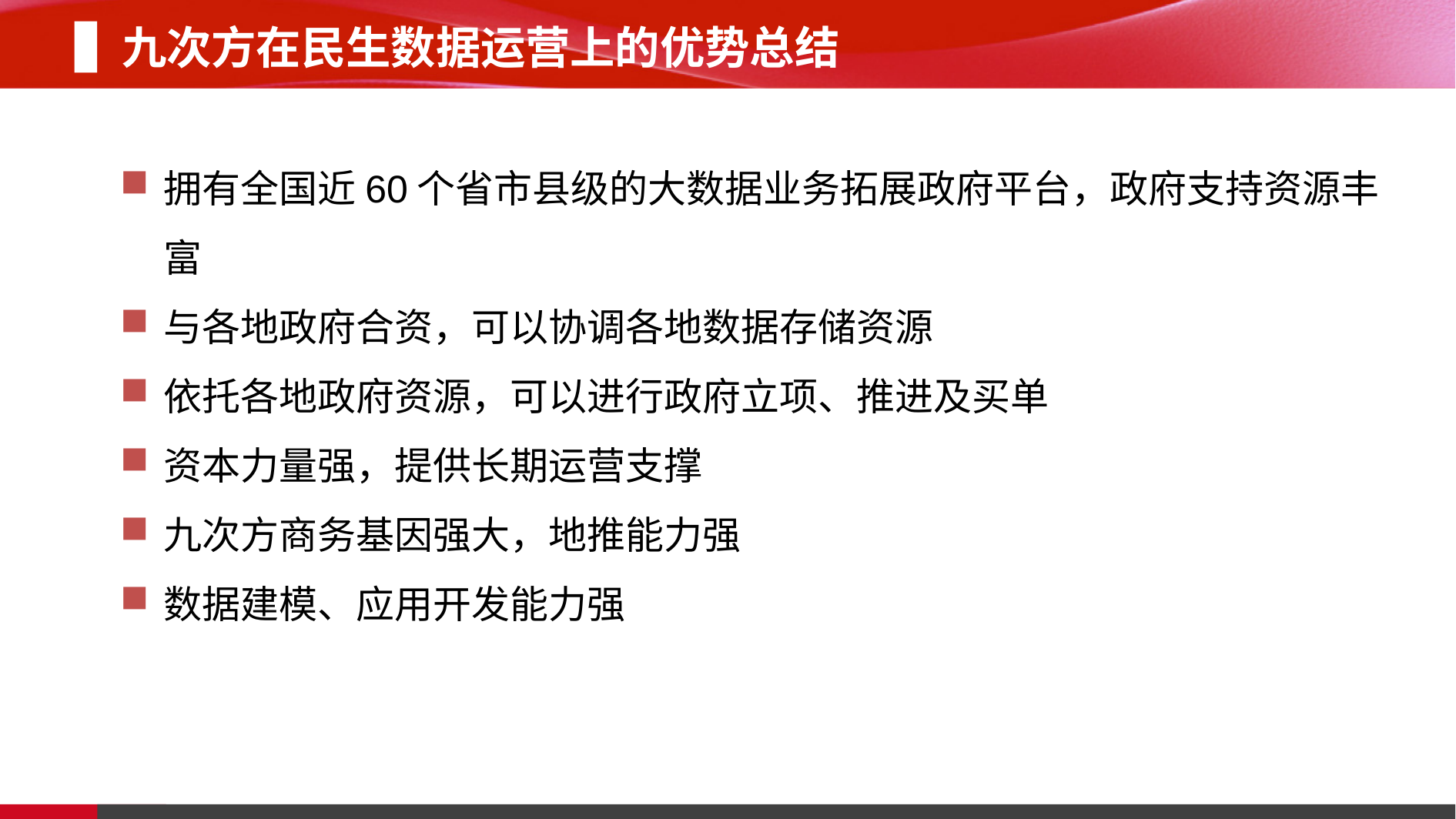

九次方在民生数据运营上的优势总结

拥有全国近60个省市县级的大数据业务拓展政府平台，政府支持资源丰富
与各地政府合资，可以协调各地数据存储资源
依托各地政府资源，可以进行政府立项、推进及买单
资本力量强，提供长期运营支撑
九次方商务基因强大，地推能力强
数据建模、应用开发能力强